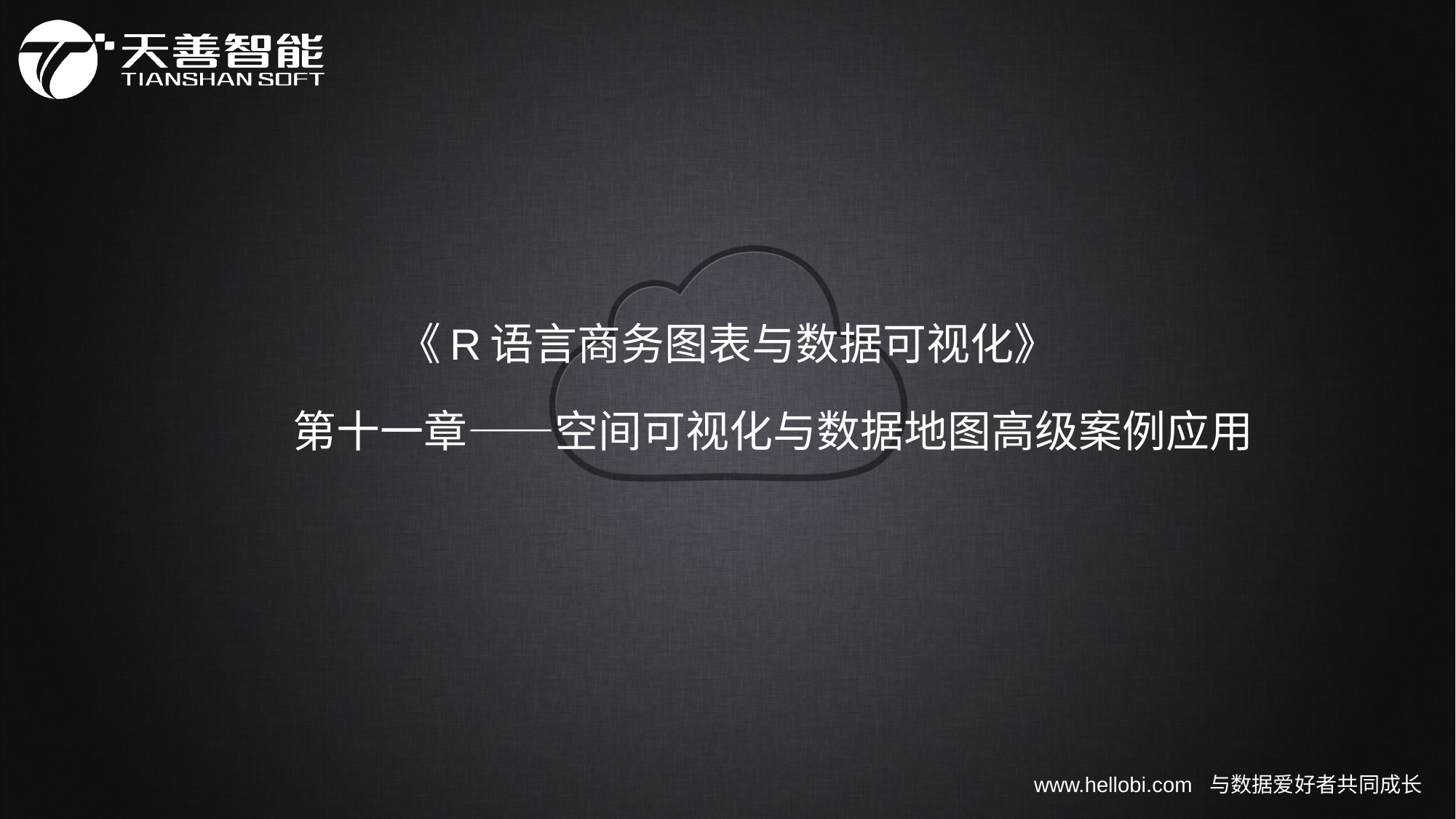

# 《R语言商务图表与数据可视化》
第十一章——空间可视化与数据地图高级案例应用